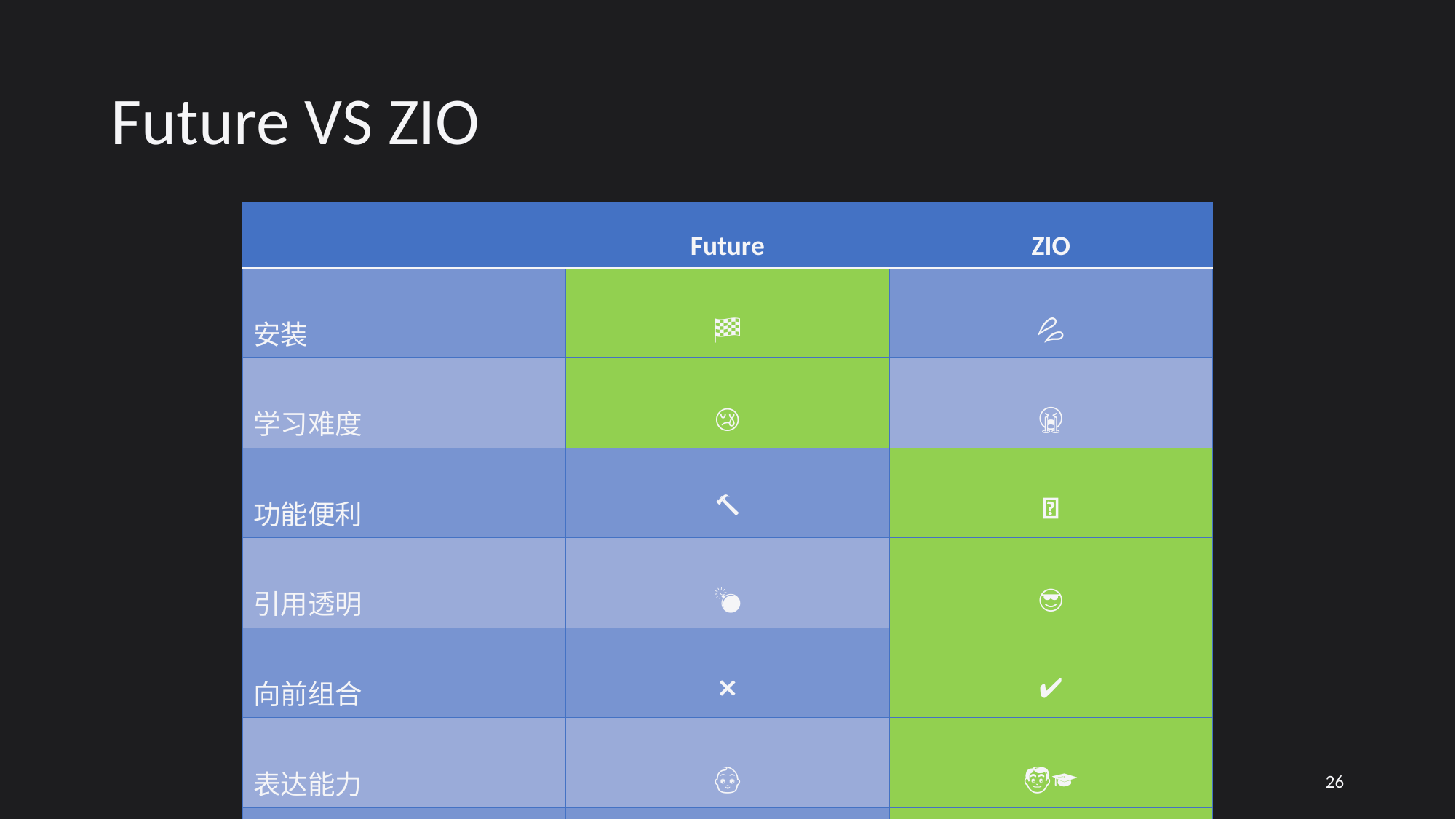

# Future VS ZIO
|  | Future | ZIO |
| --- | --- | --- |
| 安装 | 🏁 | 💦 |
| 学习难度 | 😢 | 😭 |
| 功能便利 | 🔨 | 🧰 |
| 引用透明 | 💣 | 😎 |
| 向前组合 | ❌ | ✔️ |
| 表达能力 | 👶 | 👨‍🎓 |
| 性能 | 🚶 | 🚀 |
| 错误跟踪 | 🤷‍♂️ | 🕵 |
26